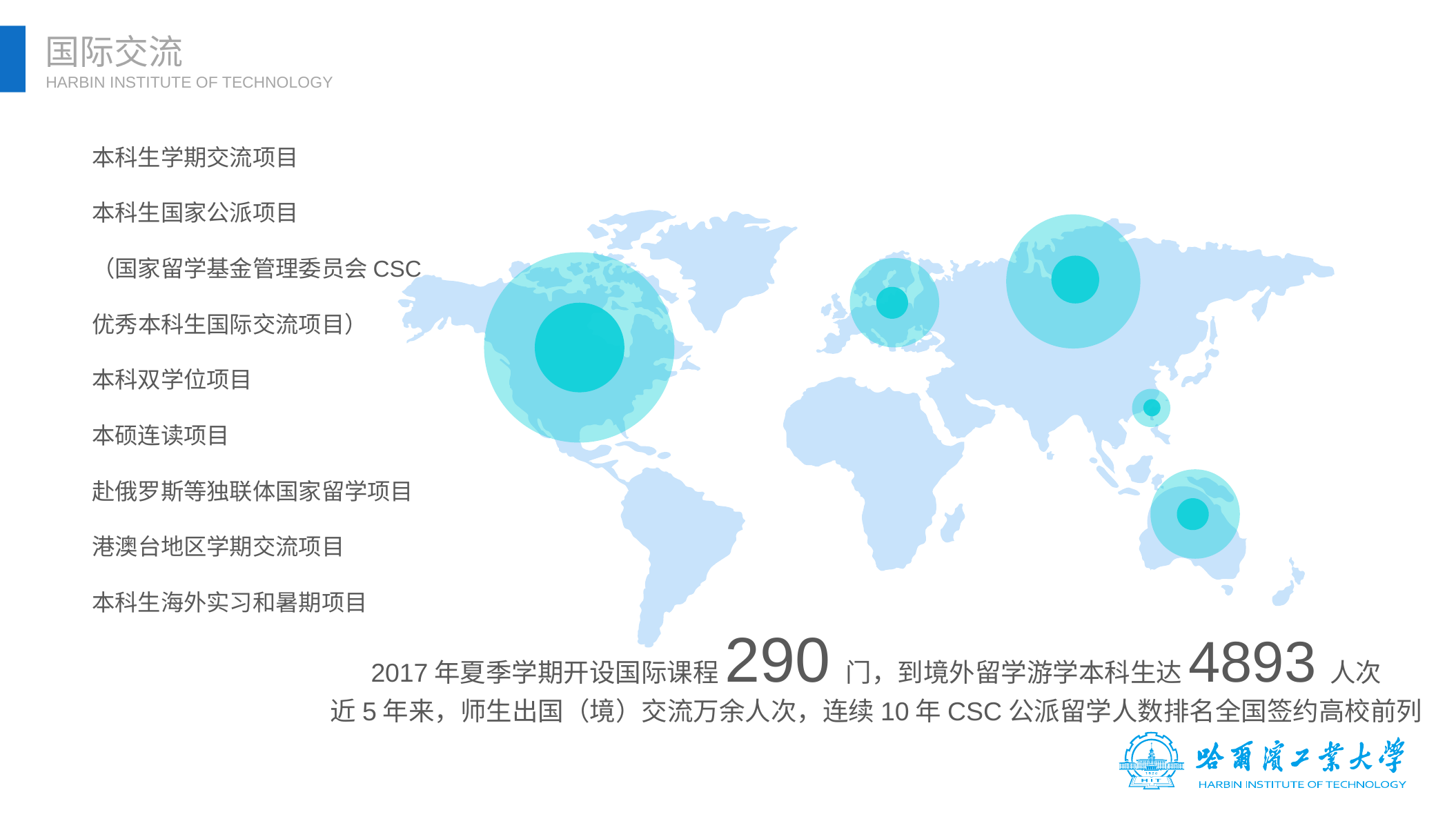

国际交流
HARBIN INSTITUTE OF TECHNOLOGY
本科生学期交流项目
本科生国家公派项目
（国家留学基金管理委员会CSC
优秀本科生国际交流项目）
本科双学位项目
本硕连读项目
赴俄罗斯等独联体国家留学项目
港澳台地区学期交流项目
本科生海外实习和暑期项目

2017年夏季学期开设国际课程290门，到境外留学游学本科生达4893人次
近5年来，师生出国（境）交流万余人次，连续10年CSC公派留学人数排名全国签约高校前列